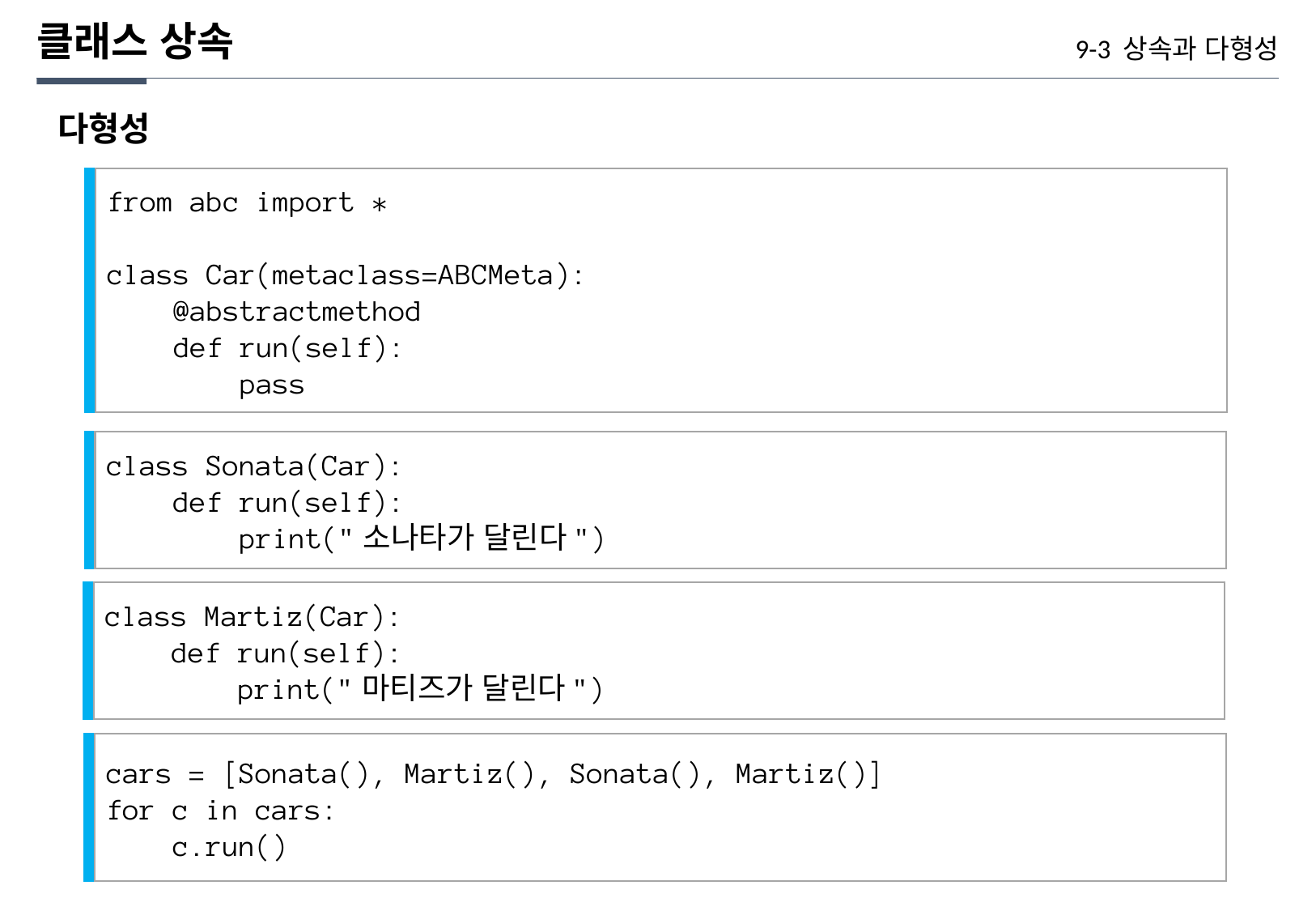

클래스 상속
9-3 상속과 다형성
다형성

from abc import *

class Car(metaclass=ABCMeta):
    @abstractmethod
    def run(self):
        pass

class Sonata(Car):
    def run(self):
        print("소나타가 달린다")

class Martiz(Car):
    def run(self):
        print("마티즈가 달린다")

cars = [Sonata(), Martiz(), Sonata(), Martiz()]
for c in cars:
    c.run()